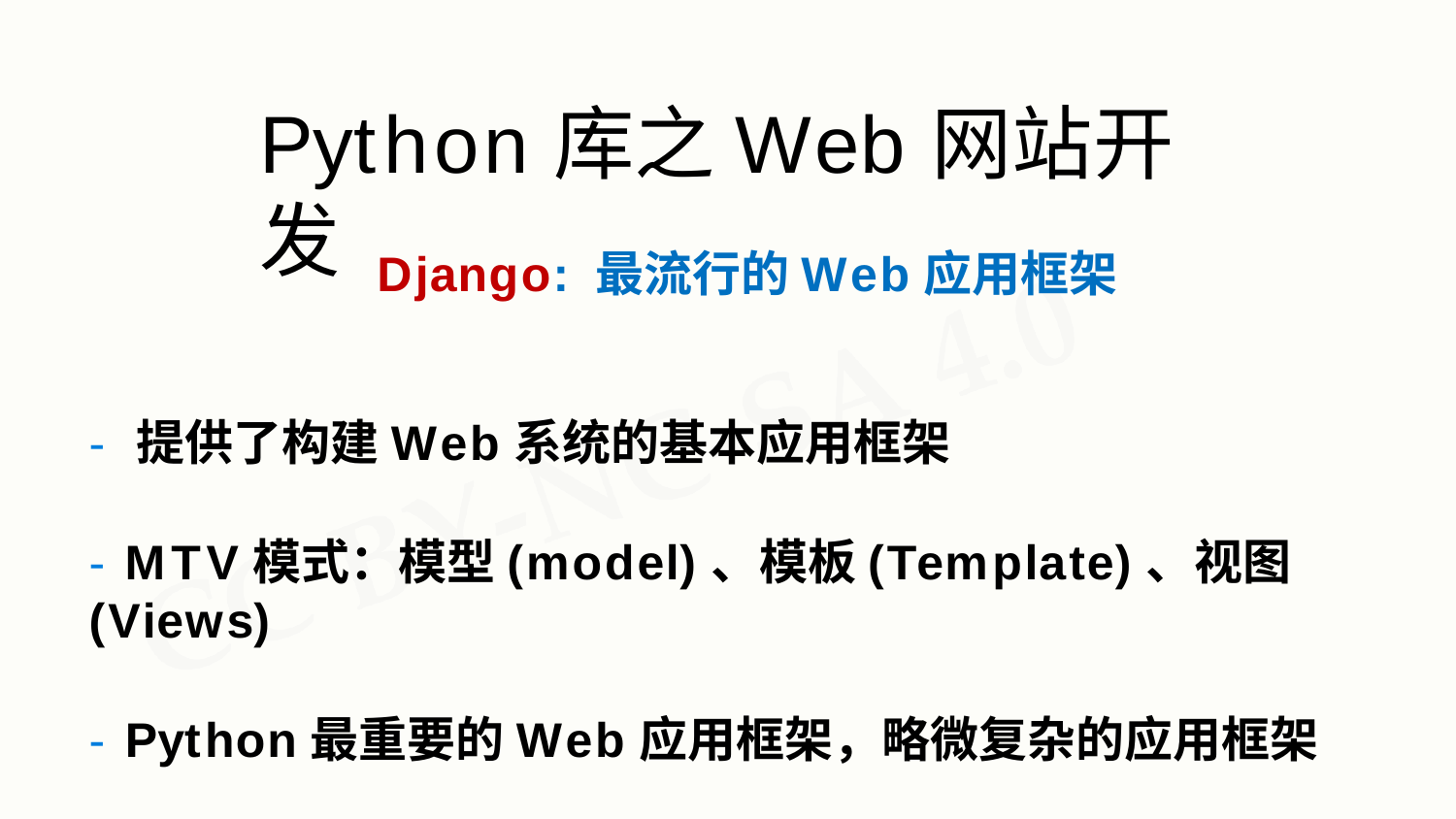

# Python库之Web网站开发
Django: 最流行的Web应用框架

- 提供了构建Web系统的基本应用框架

- MTV模式：模型(model)、模板(Template)、视图(Views)

- Python最重要的Web应用框架，略微复杂的应用框架